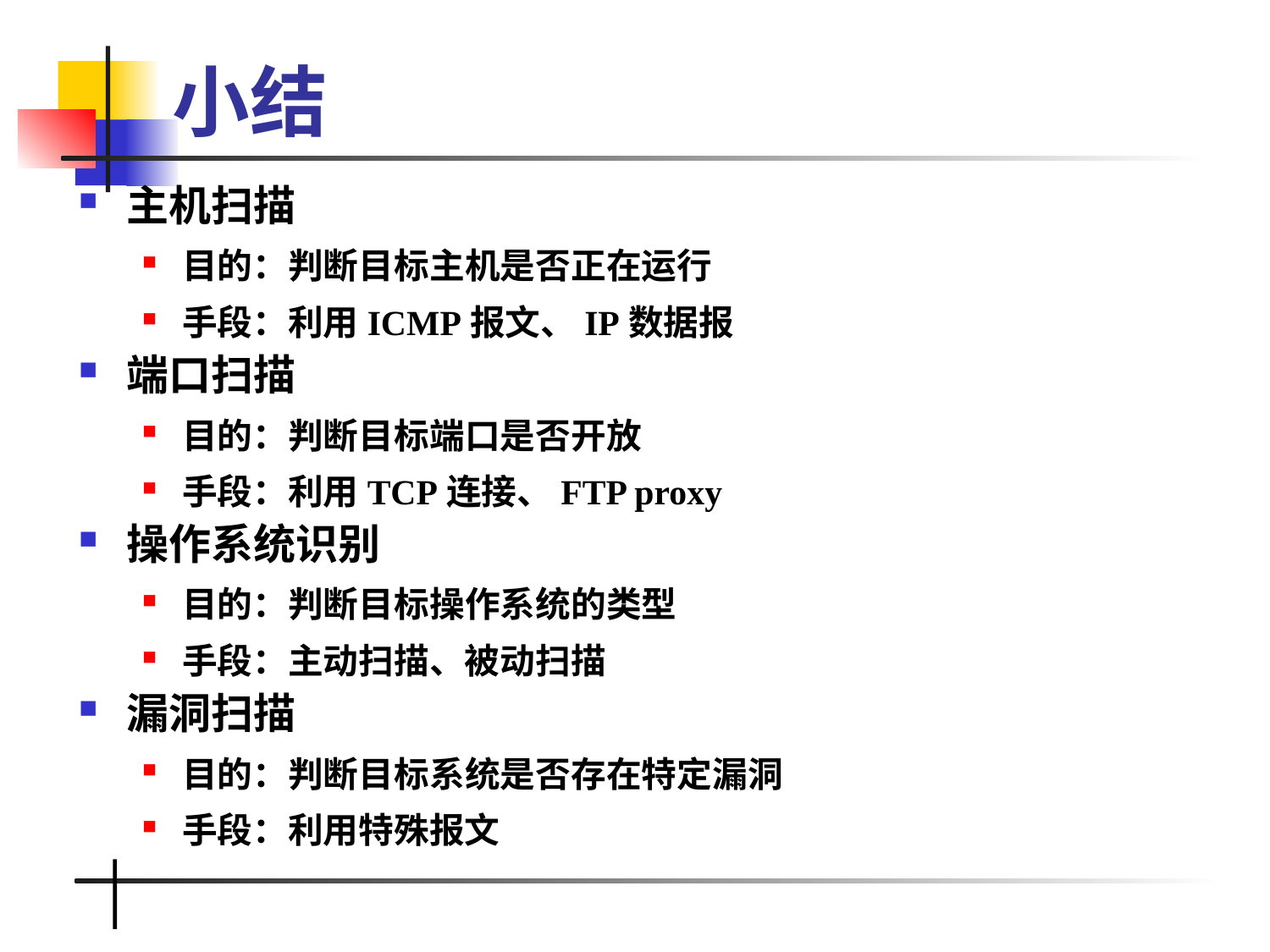

# 小结
主机扫描
目的：判断目标主机是否正在运行
手段：利用ICMP报文、IP数据报
端口扫描
目的：判断目标端口是否开放
手段：利用TCP连接、FTP proxy
操作系统识别
目的：判断目标操作系统的类型
手段：主动扫描、被动扫描
漏洞扫描
目的：判断目标系统是否存在特定漏洞
手段：利用特殊报文